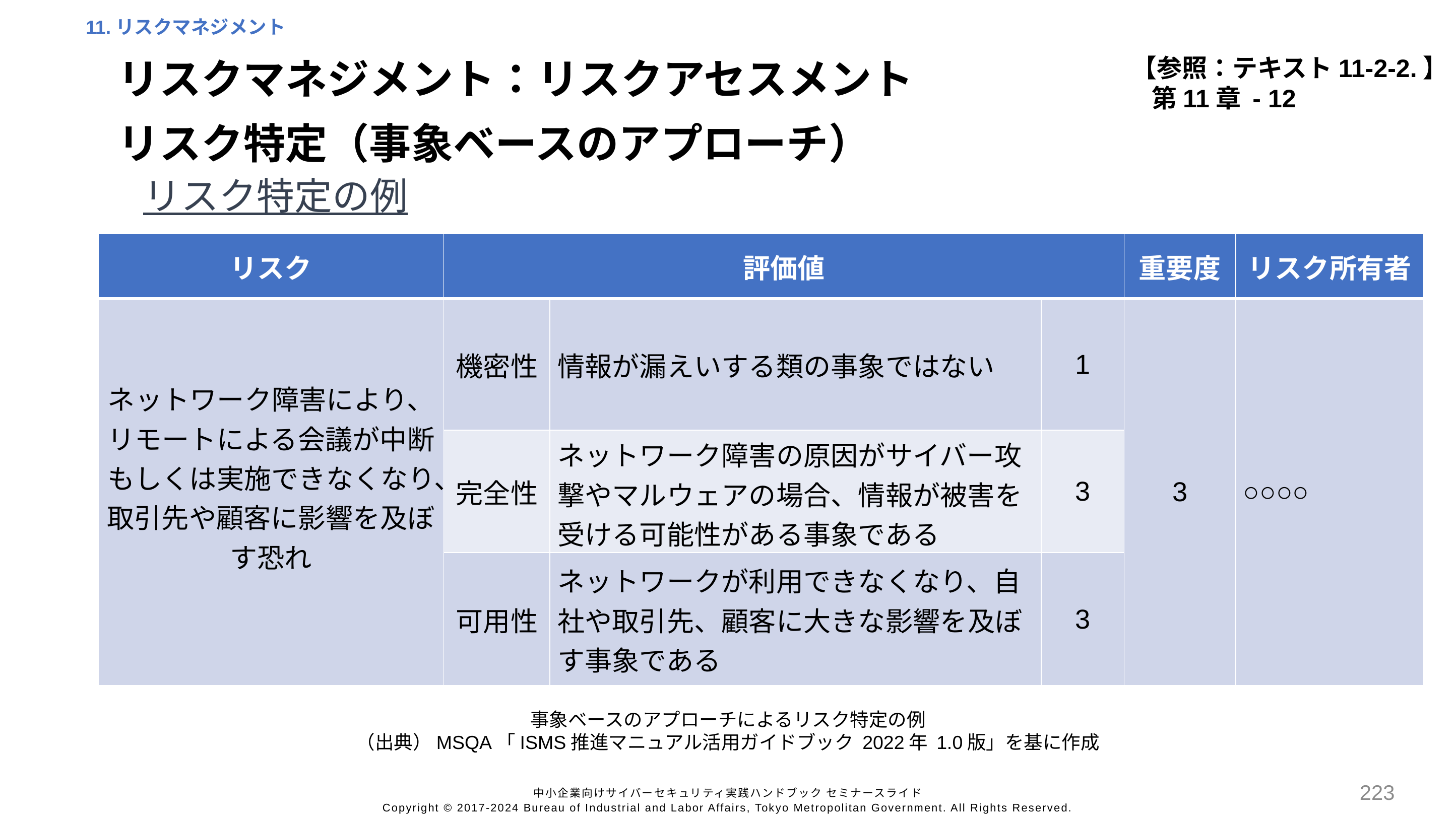

11.リスクマネジメント
【参照：テキスト11-2-2.】
第11章 - 12
リスクマネジメント：リスクアセスメント
リスク特定（事象ベースのアプローチ）
リスク特定の例
| リスク | 評価値 |  |  | 重要度 | リスク所有者 |
| --- | --- | --- | --- | --- | --- |
| ネットワーク障害により、リモートによる会議が中断もしくは実施できなくなり、取引先や顧客に影響を及ぼす恐れ | 機密性 | 情報が漏えいする類の事象ではない | 1 | 3 | ○○○○ |
|  | 完全性 | ネットワーク障害の原因がサイバー攻撃やマルウェアの場合、情報が被害を受ける可能性がある事象である | 3 |  |  |
|  | 可用性 | ネットワークが利用できなくなり、自社や取引先、顧客に大きな影響を及ぼす事象である | 3 |  |  |
事象ベースのアプローチによるリスク特定の例
（出典）MSQA「ISMS推進マニュアル活用ガイドブック 2022年 1.0版」を基に作成

223